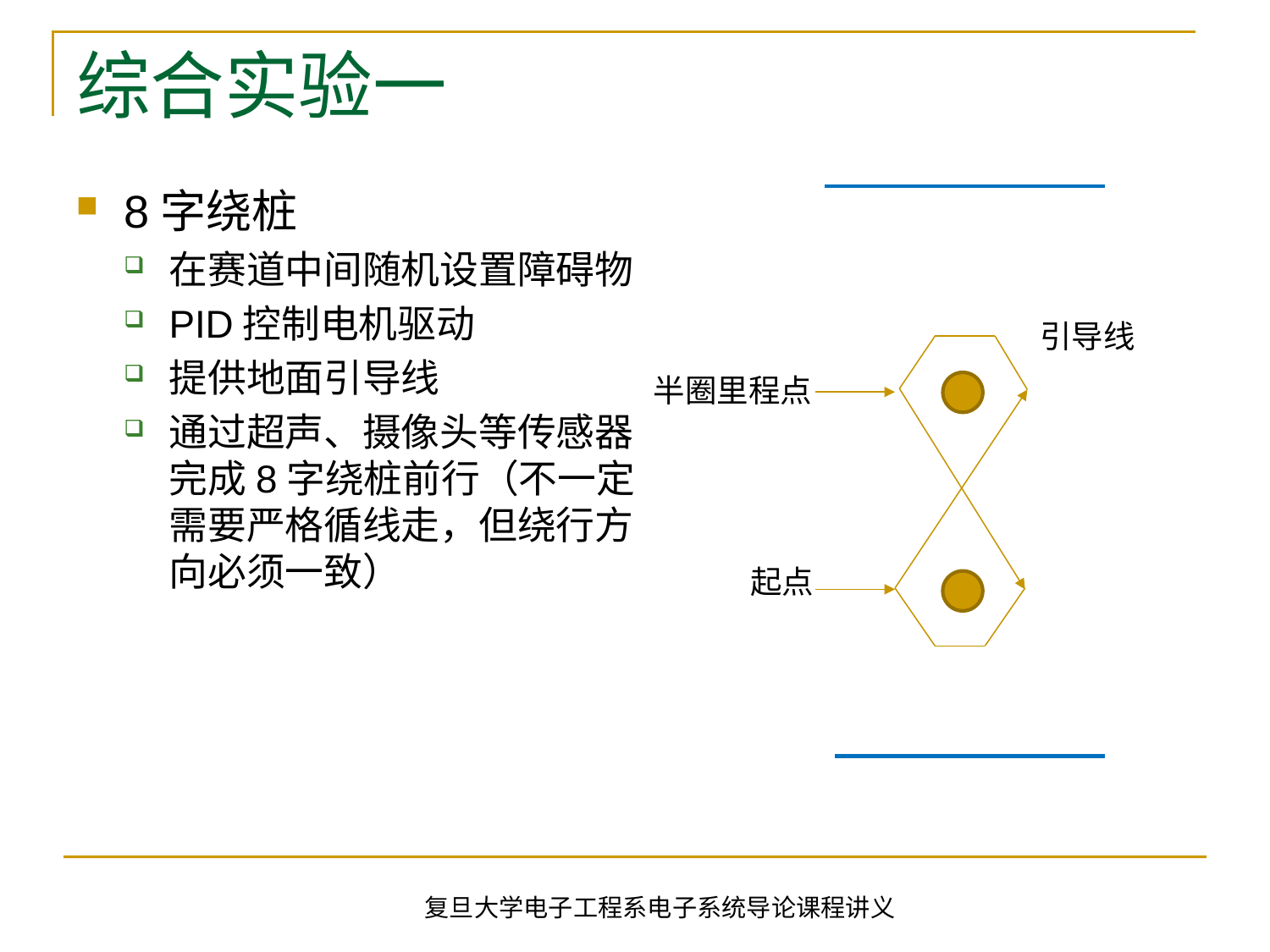

# 综合实验一
8字绕桩
在赛道中间随机设置障碍物
PID控制电机驱动
提供地面引导线
通过超声、摄像头等传感器完成8字绕桩前行（不一定需要严格循线走，但绕行方向必须一致）

引导线
半圈里程点

起点